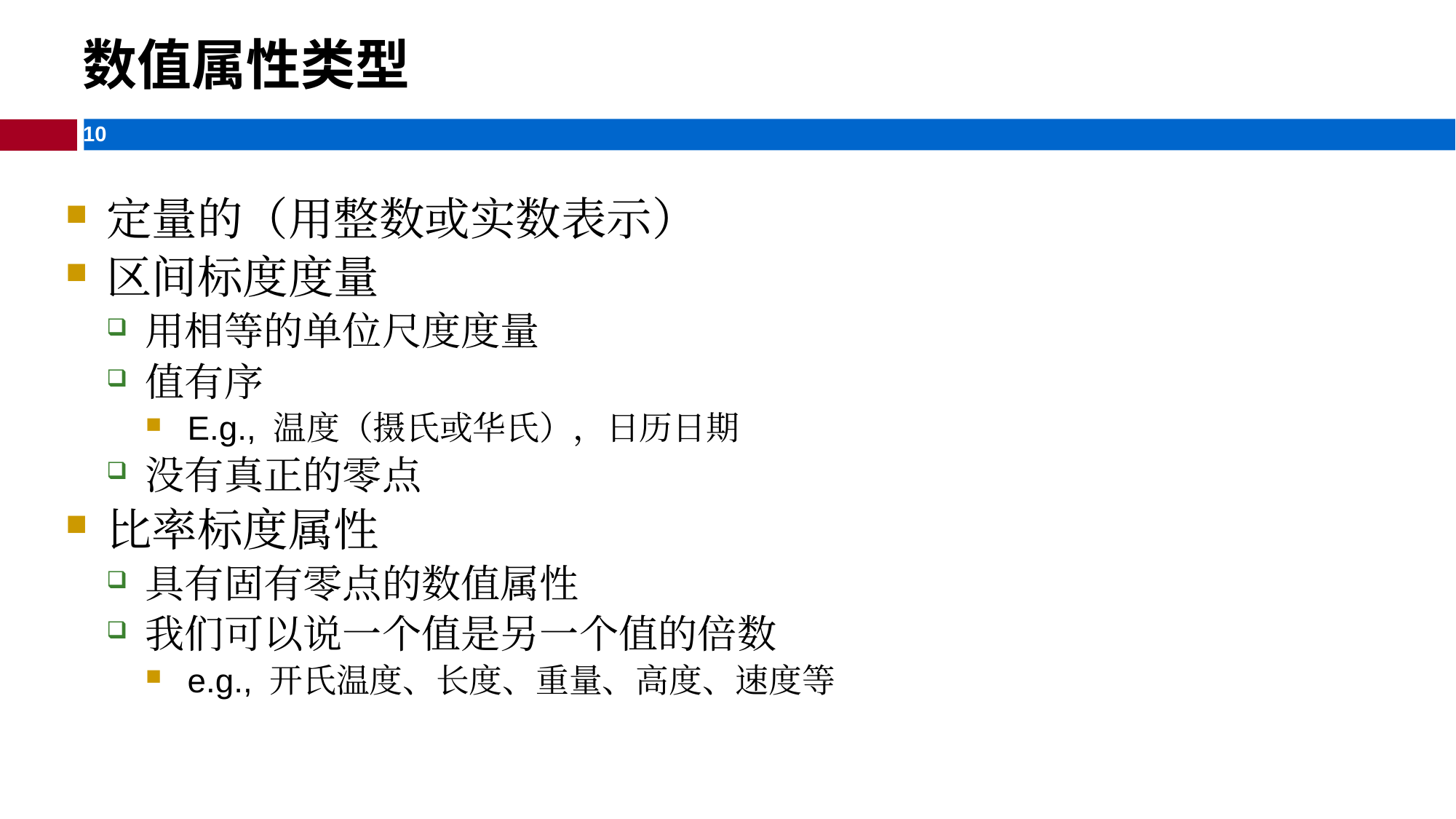

数值属性类型
定量的（用整数或实数表示）
区间标度度量
用相等的单位尺度度量
值有序
E.g., 温度（摄氏或华氏），日历日期
没有真正的零点
比率标度属性
具有固有零点的数值属性
我们可以说一个值是另一个值的倍数
e.g., 开氏温度、长度、重量、高度、速度等